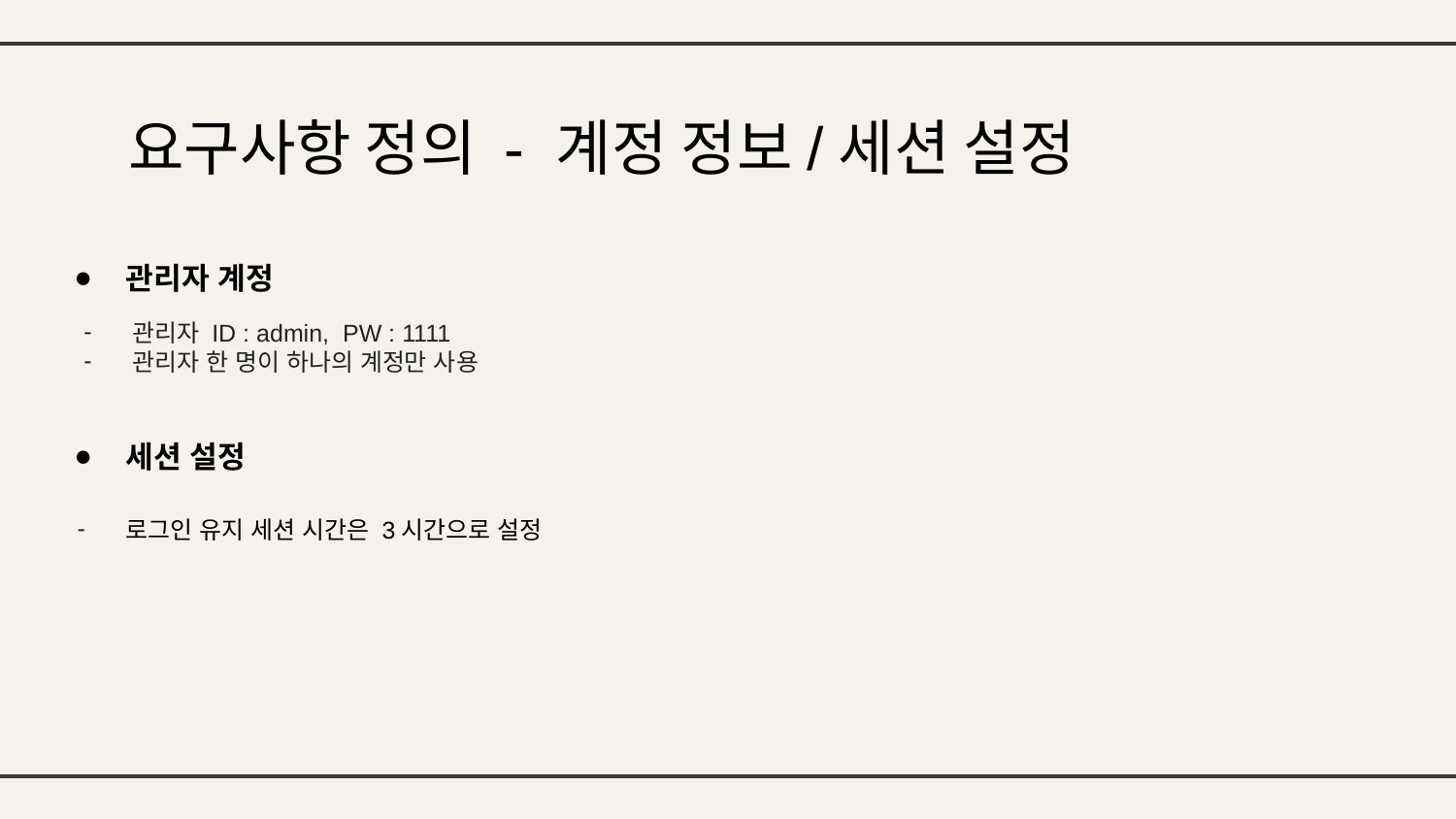

# 요구사항 정의 - 계정 정보/세션 설정
관리자 계정

관리자 ID : admin,  PW : 1111
관리자 한 명이 하나의 계정만 사용

세션 설정
로그인 유지 세션 시간은 3시간으로 설정